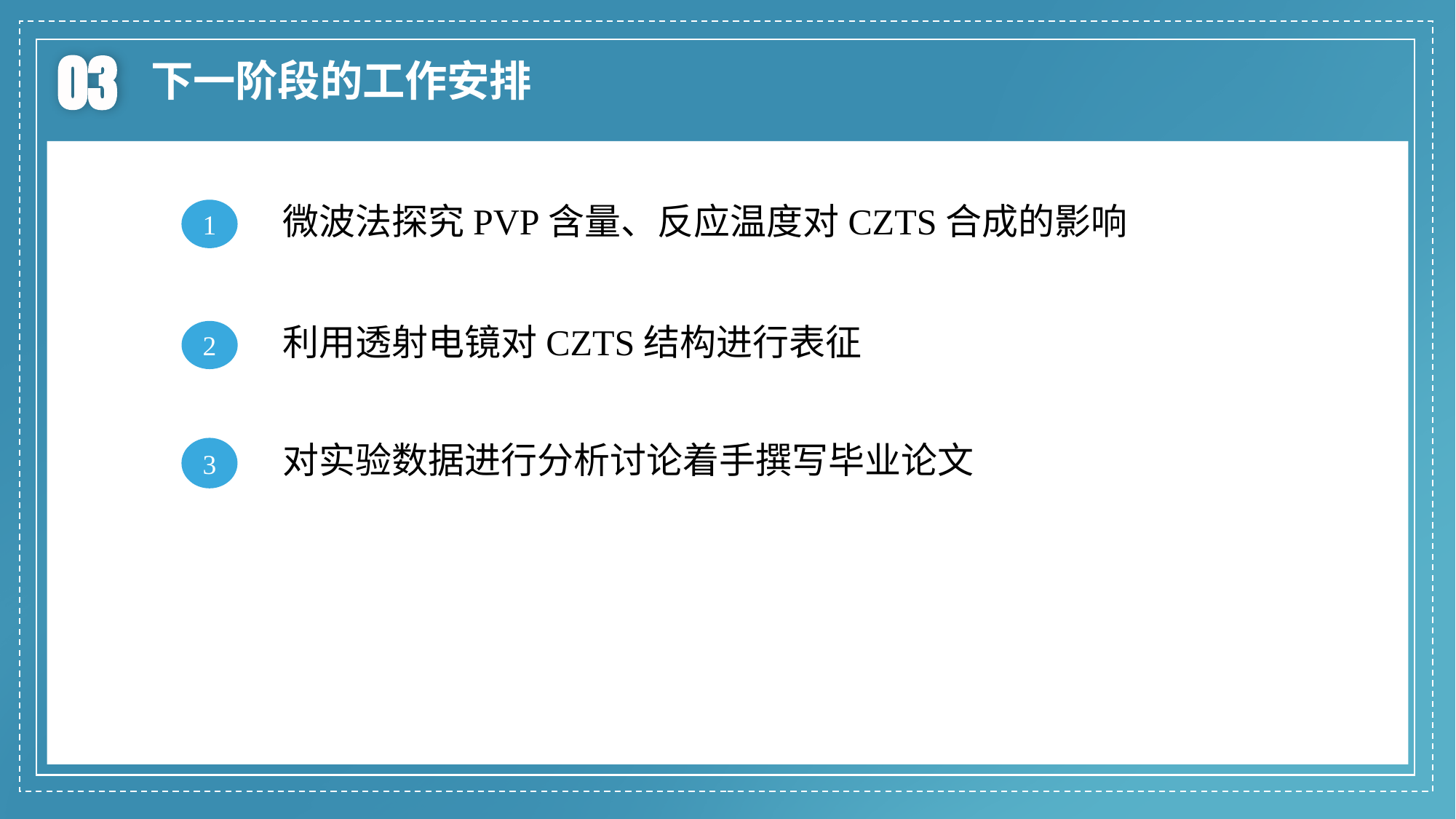

03
  下一阶段的工作安排

微波法探究PVP含量、反应温度对CZTS合成的影响
1
利用透射电镜对CZTS结构进行表征
2
对实验数据进行分析讨论着手撰写毕业论文
3
延时